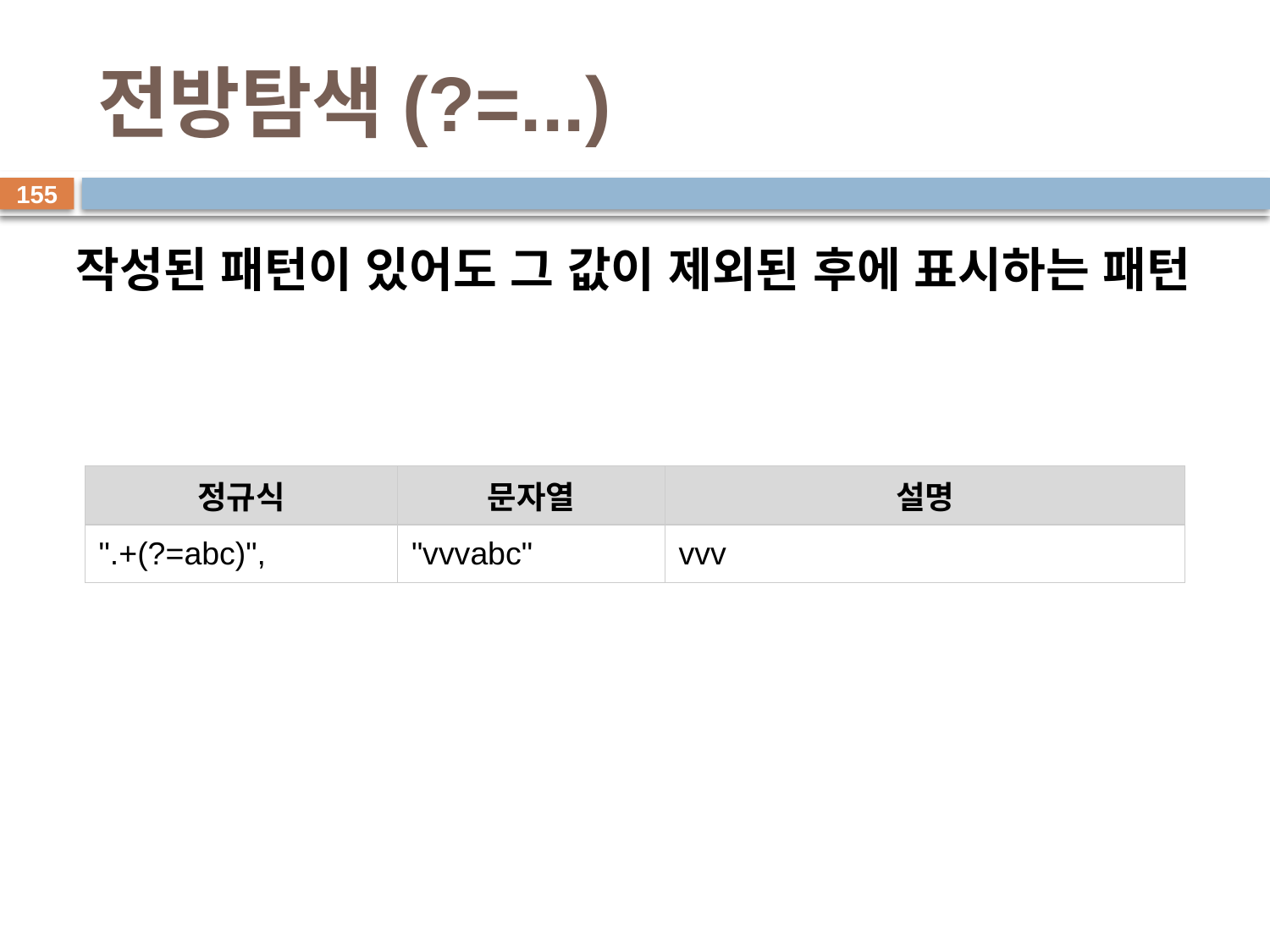

# 전방탐색(?=...)
155
작성된 패턴이 있어도 그 값이 제외된 후에 표시하는 패턴

| 정규식 | 문자열 | 설명 |
| --- | --- | --- |
| ".+(?=abc)", | "vvvabc" | vvv |